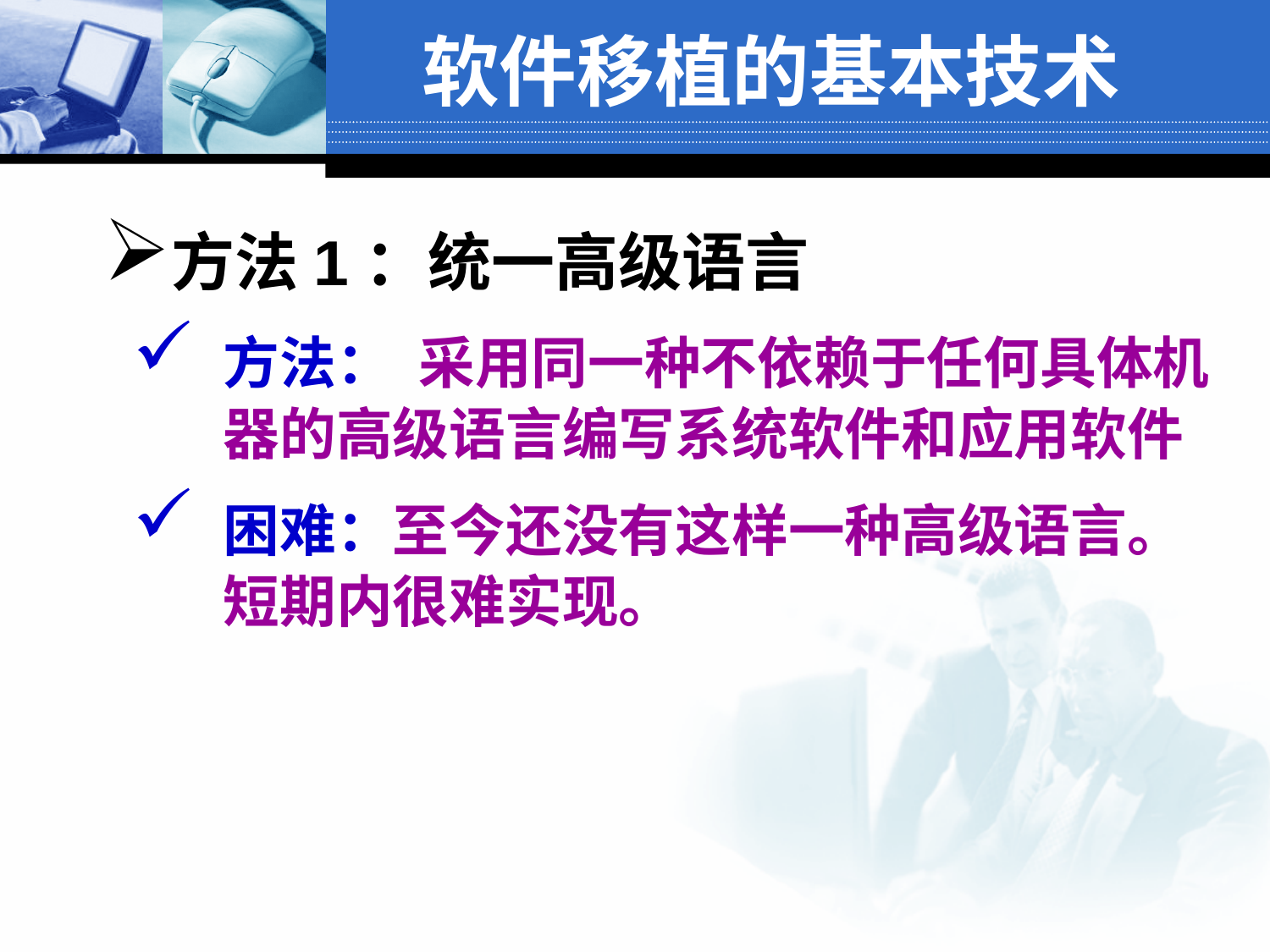

软件移植的基本技术
方法1：统一高级语言
方法：  采用同一种不依赖于任何具体机器的高级语言编写系统软件和应用软件
困难：至今还没有这样一种高级语言。短期内很难实现。